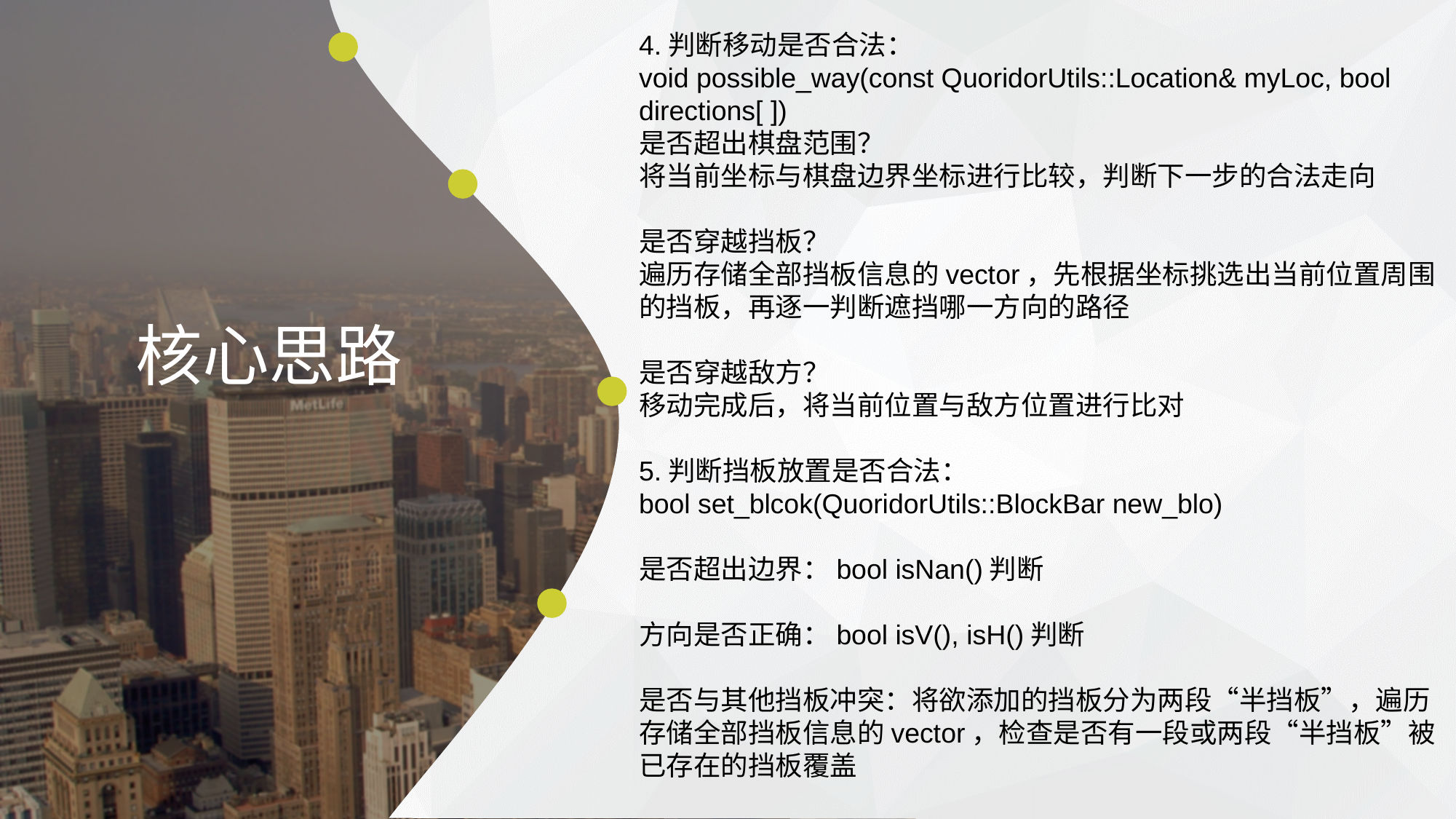

4.判断移动是否合法：
void possible_way(const QuoridorUtils::Location& myLoc, bool directions[ ])
是否超出棋盘范围？
将当前坐标与棋盘边界坐标进行比较，判断下一步的合法走向

是否穿越挡板？
遍历存储全部挡板信息的vector，先根据坐标挑选出当前位置周围的挡板，再逐一判断遮挡哪一方向的路径

是否穿越敌方？
移动完成后，将当前位置与敌方位置进行比对

5.判断挡板放置是否合法：
bool set_blcok(QuoridorUtils::BlockBar new_blo)

是否超出边界：bool isNan()判断

方向是否正确：bool isV(), isH()判断

是否与其他挡板冲突：将欲添加的挡板分为两段“半挡板”，遍历存储全部挡板信息的vector，检查是否有一段或两段“半挡板”被已存在的挡板覆盖

核心思路